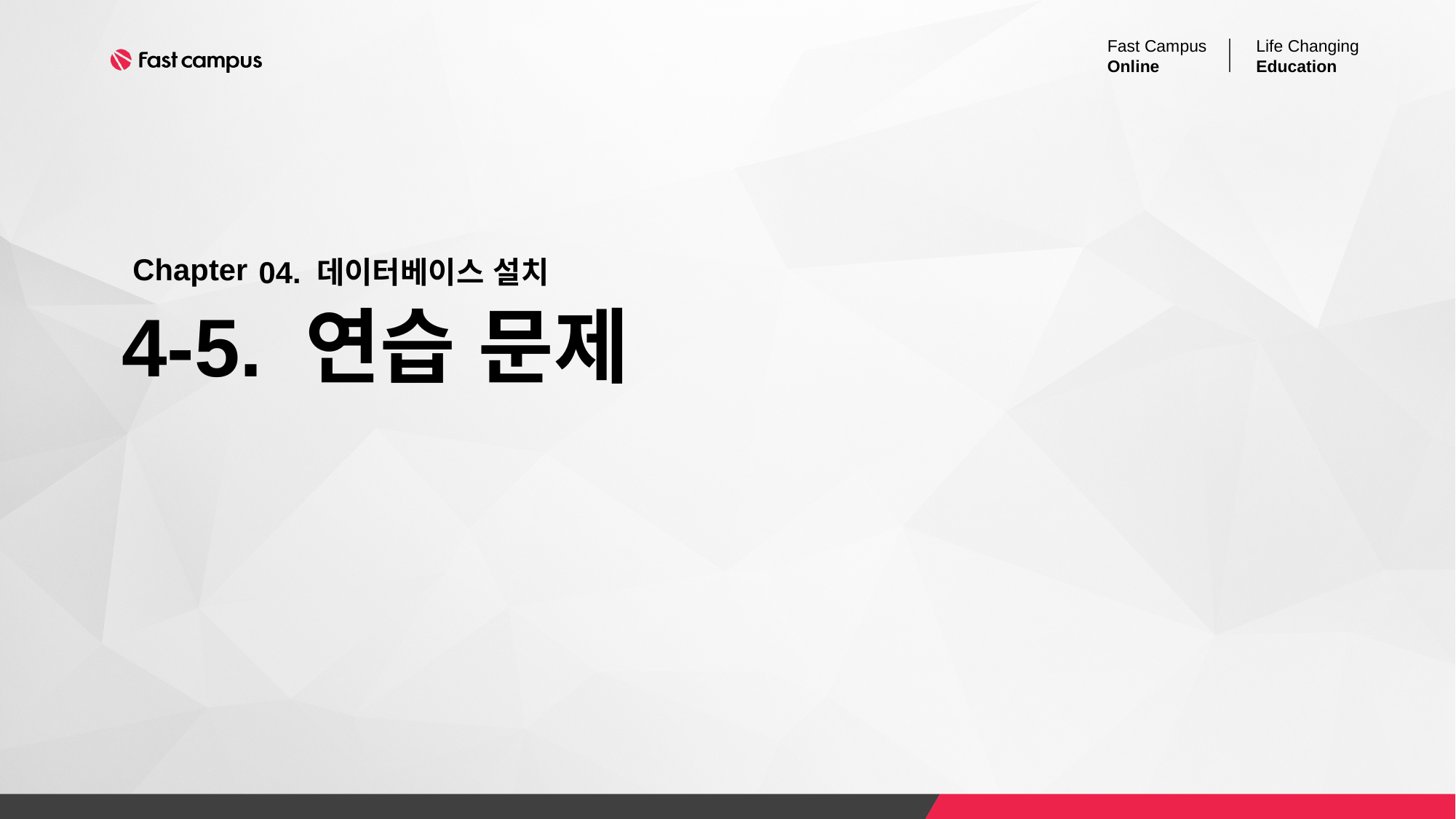

04. 데이터베이스 설치
# 4-5. 연습 문제